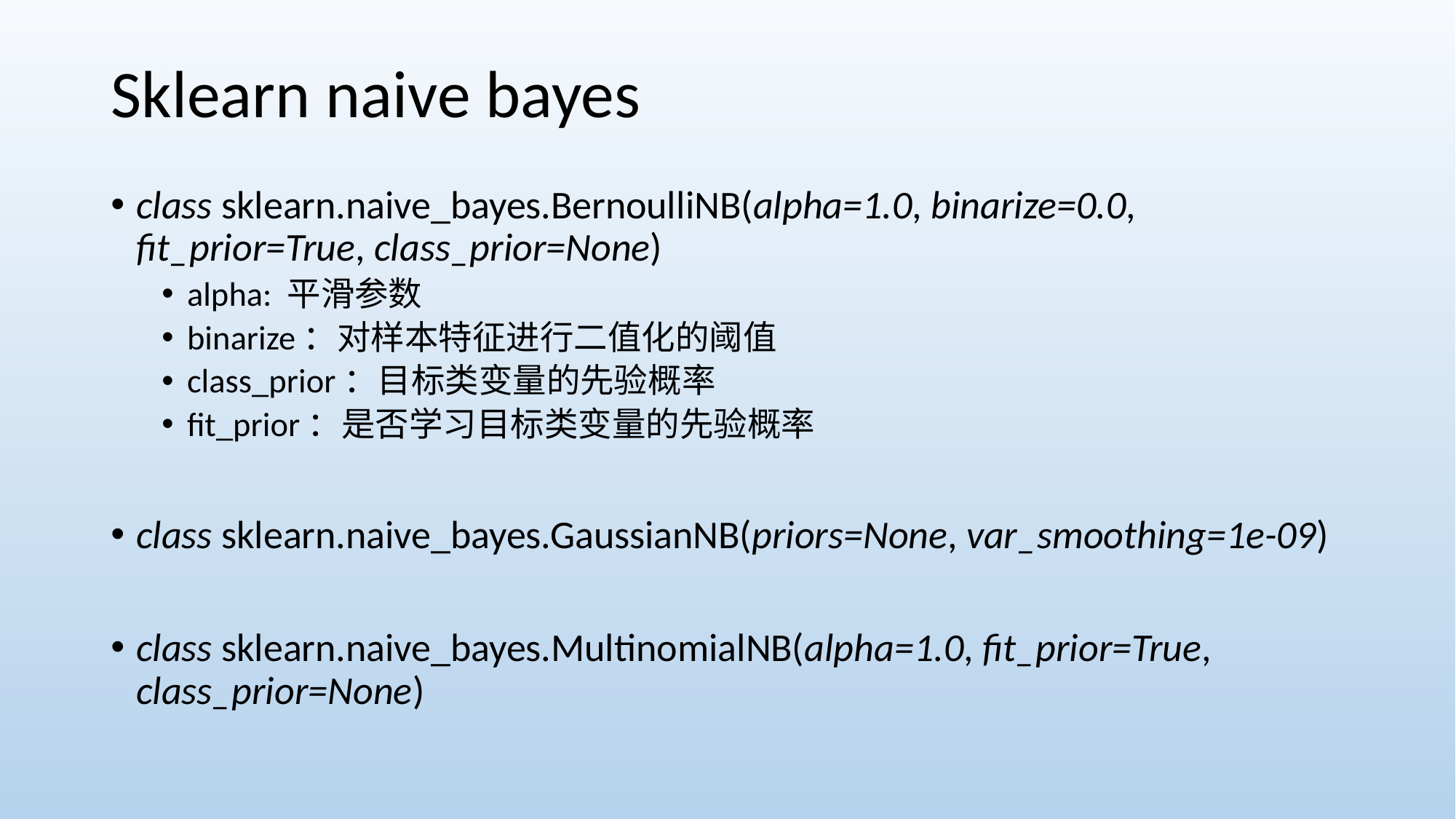

# Sklearn naive bayes
class sklearn.naive_bayes.BernoulliNB(alpha=1.0, binarize=0.0, fit_prior=True, class_prior=None)
alpha: 平滑参数
binarize：对样本特征进行二值化的阈值
class_prior：目标类变量的先验概率
fit_prior：是否学习目标类变量的先验概率

class sklearn.naive_bayes.GaussianNB(priors=None, var_smoothing=1e-09)

class sklearn.naive_bayes.MultinomialNB(alpha=1.0, fit_prior=True, class_prior=None)